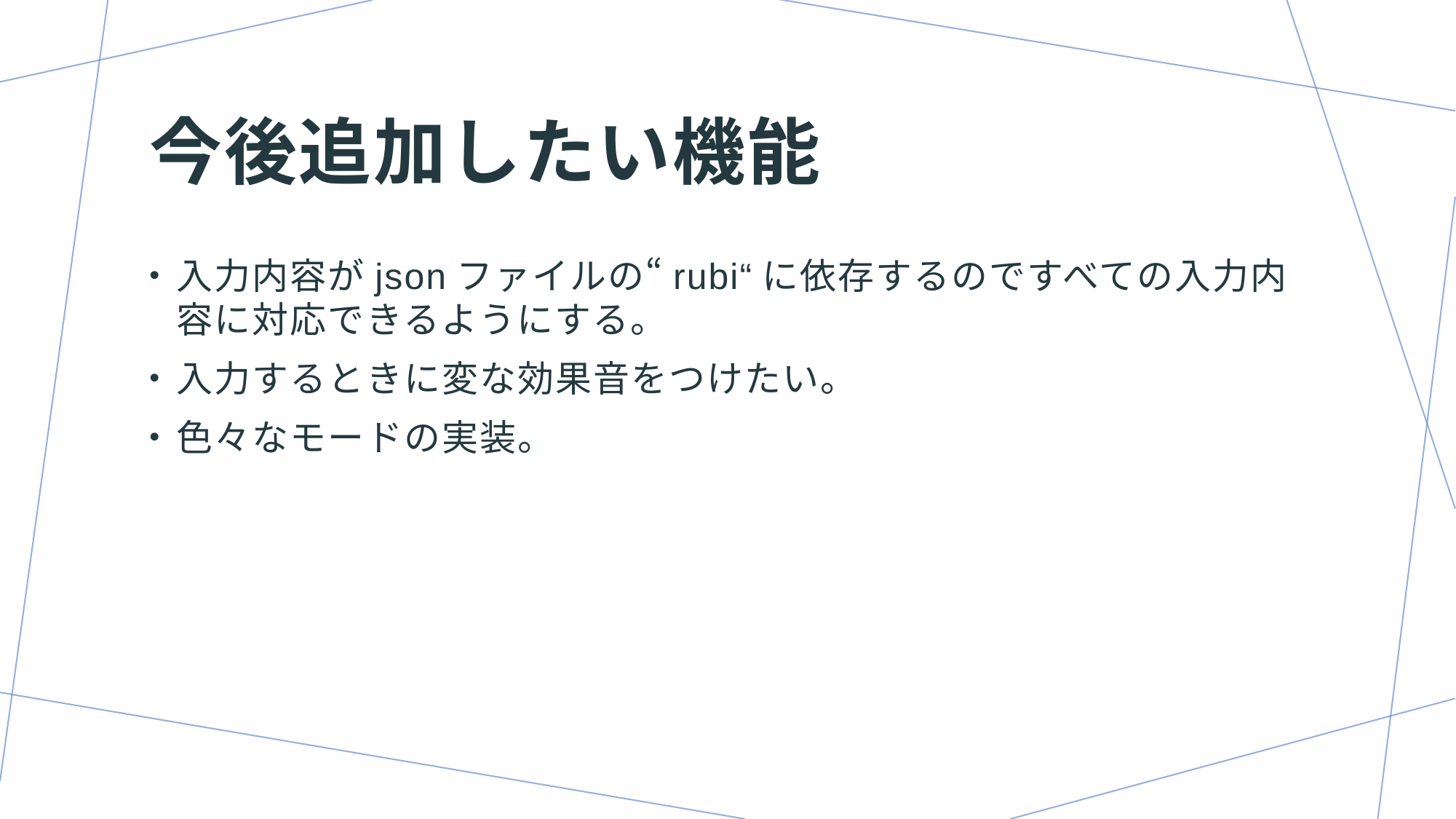

# 今後追加したい機能
入力内容がjsonファイルの“rubi“に依存するのですべての入力内容に対応できるようにする。
入力するときに変な効果音をつけたい。
色々なモードの実装。